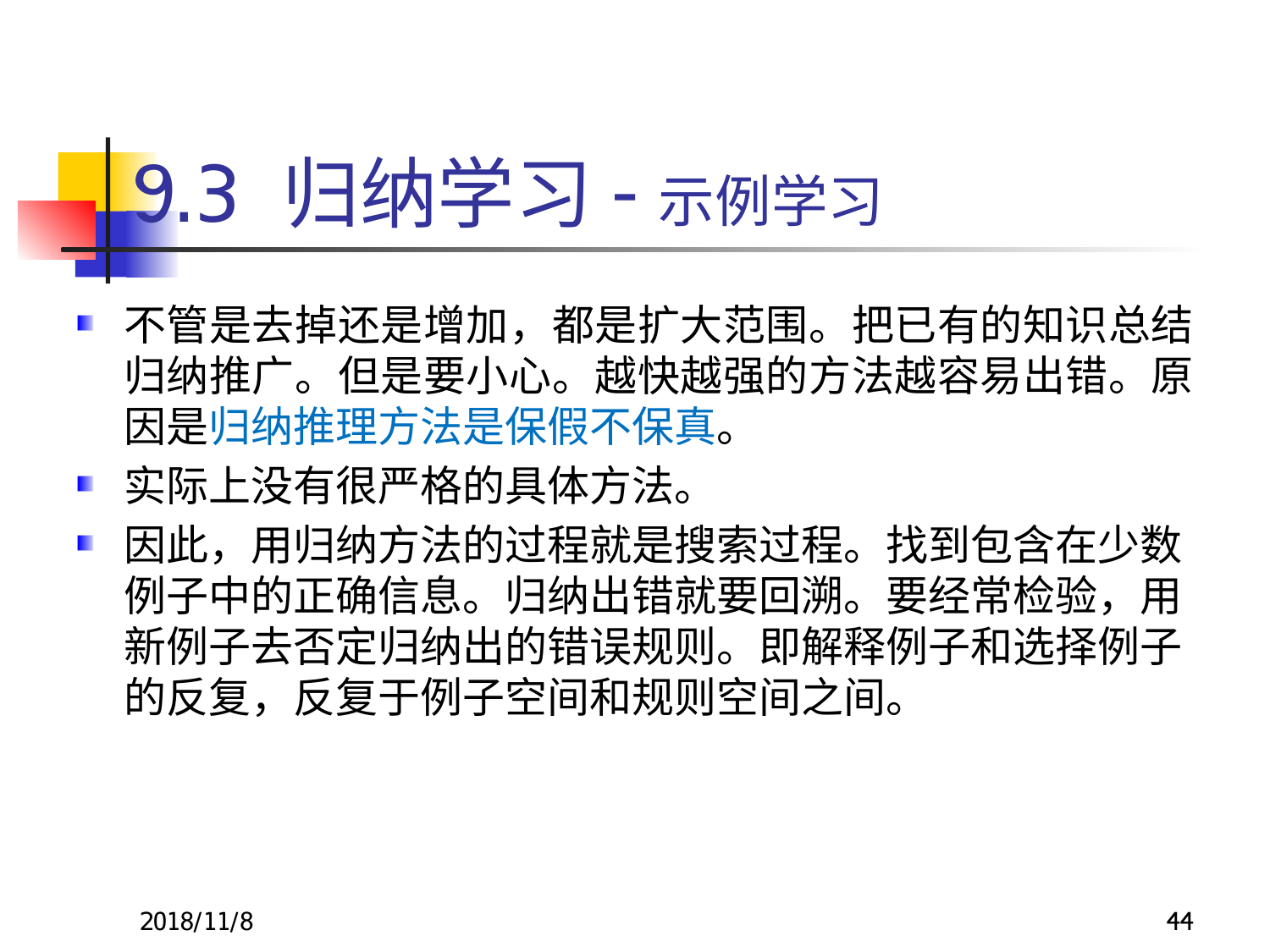

# 9.3 归纳学习-示例学习
不管是去掉还是增加，都是扩大范围。把已有的知识总结归纳推广。但是要小心。越快越强的方法越容易出错。原因是归纳推理方法是保假不保真。
实际上没有很严格的具体方法。
因此，用归纳方法的过程就是搜索过程。找到包含在少数例子中的正确信息。归纳出错就要回溯。要经常检验，用新例子去否定归纳出的错误规则。即解释例子和选择例子的反复，反复于例子空间和规则空间之间。
2018/11/8
44